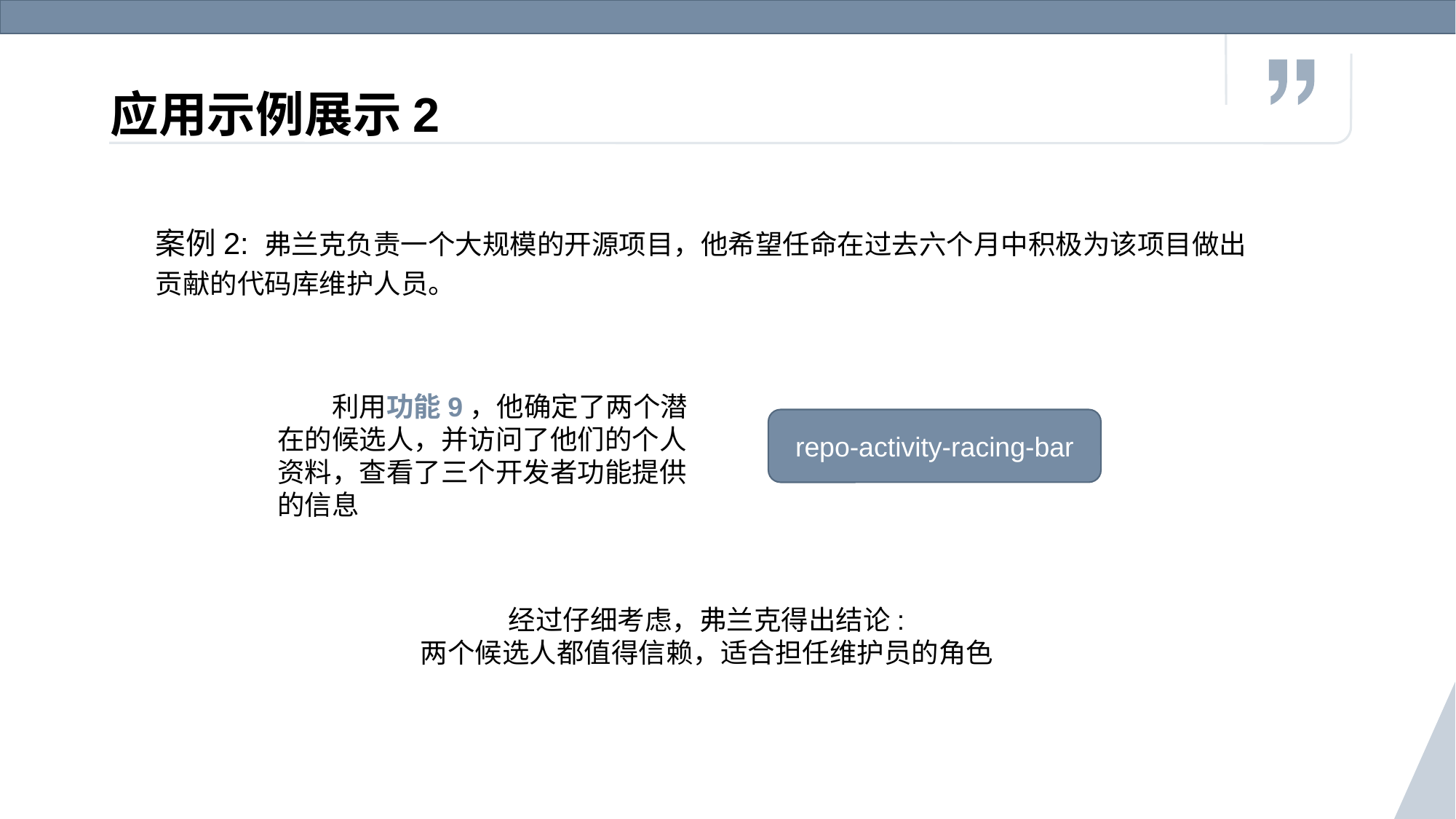

# 应用示例展示2
案例2: 弗兰克负责一个大规模的开源项目，他希望任命在过去六个月中积极为该项目做出贡献的代码库维护人员。
利用功能9，他确定了两个潜在的候选人，并访问了他们的个人资料，查看了三个开发者功能提供的信息
repo-activity-racing-bar
经过仔细考虑，弗兰克得出结论:
两个候选人都值得信赖，适合担任维护员的角色